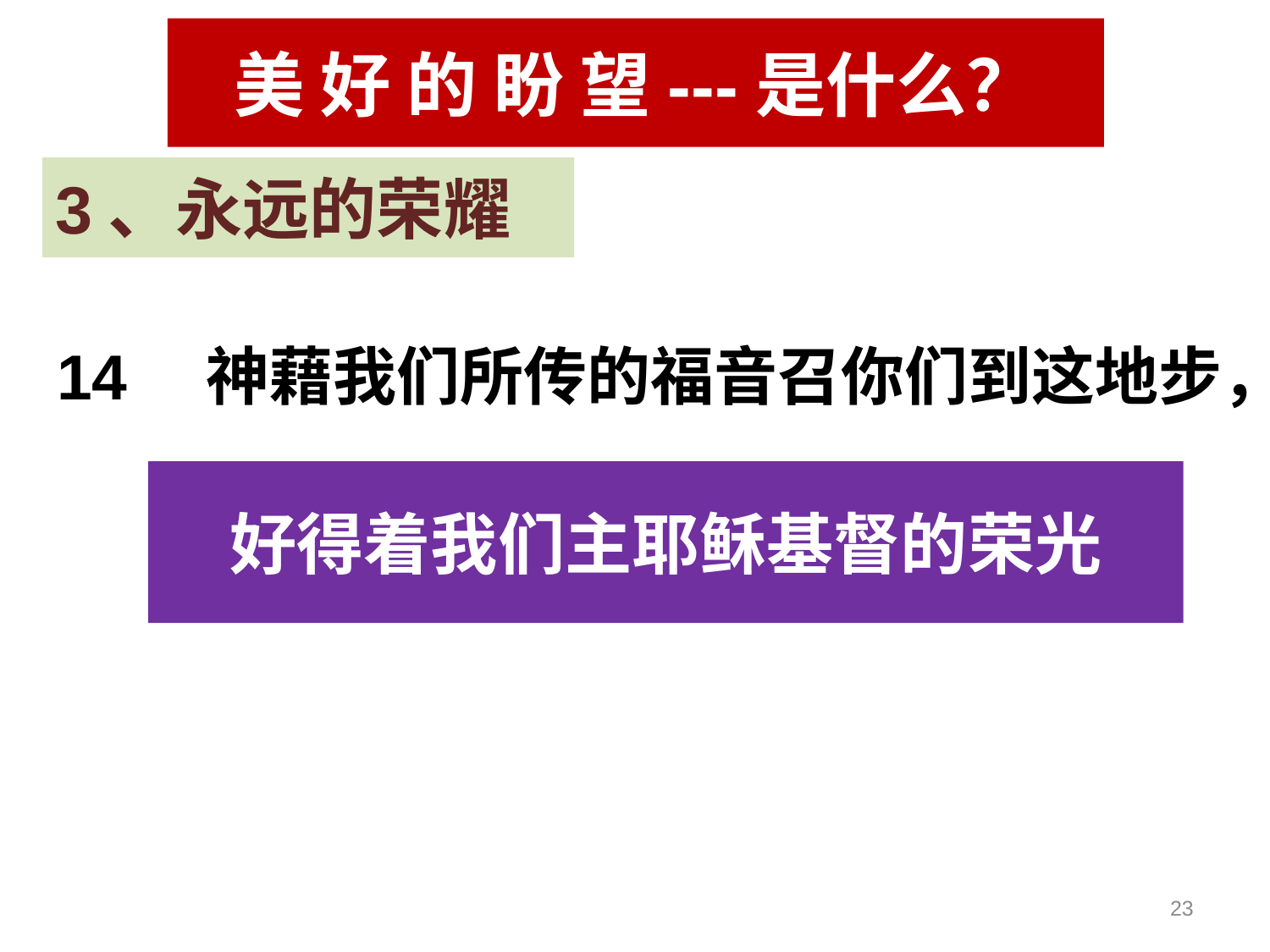

#
美 好 的 盼 望---是什么？
3、永远的荣耀

14　神藉我们所传的福音召你们到这地步，

好得着我们主耶稣基督的荣光
23